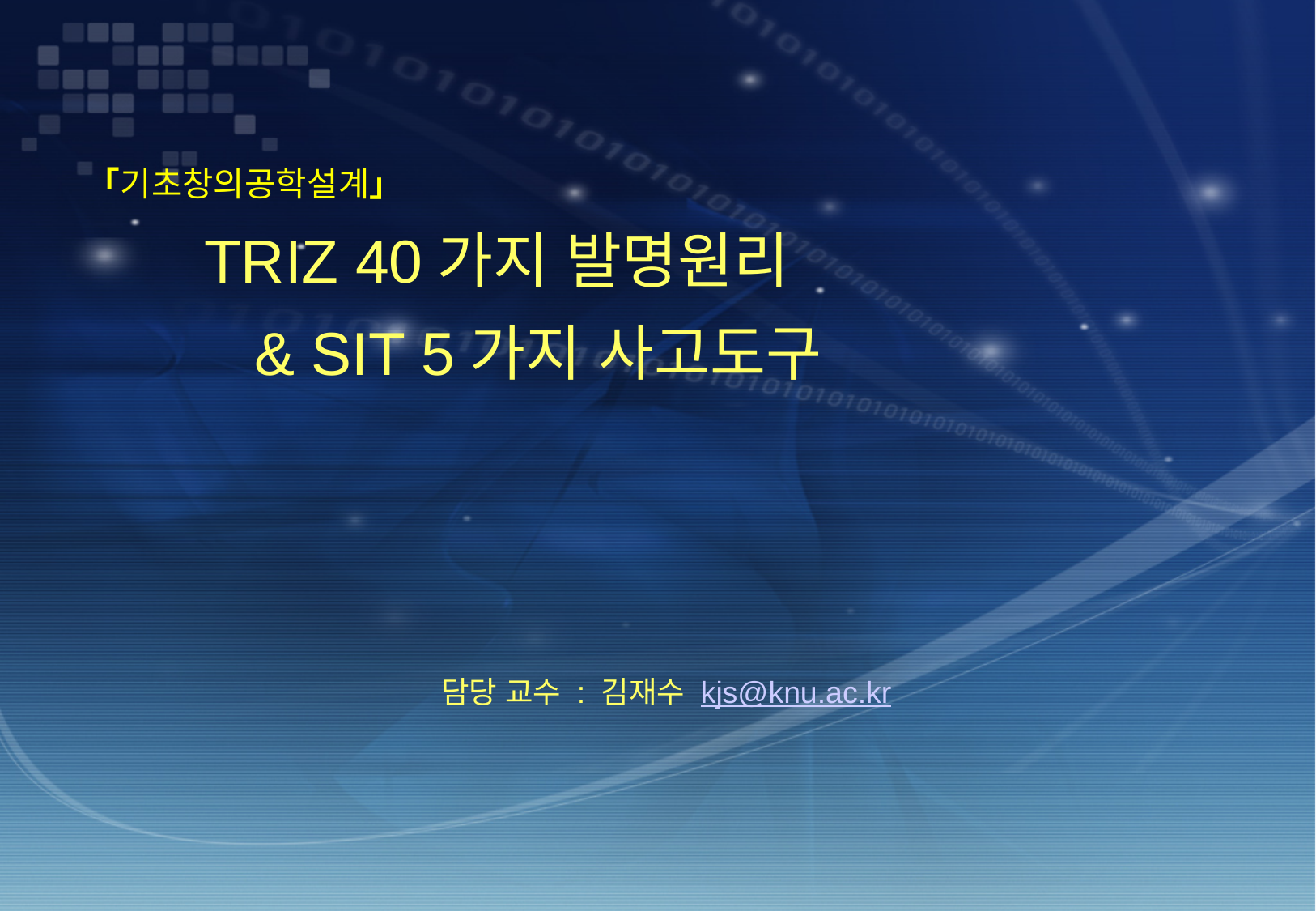

「기초창의공학설계」
       TRIZ 40가지 발명원리
          & SIT 5가지 사고도구

담당 교수 : 김재수 kjs@knu.ac.kr